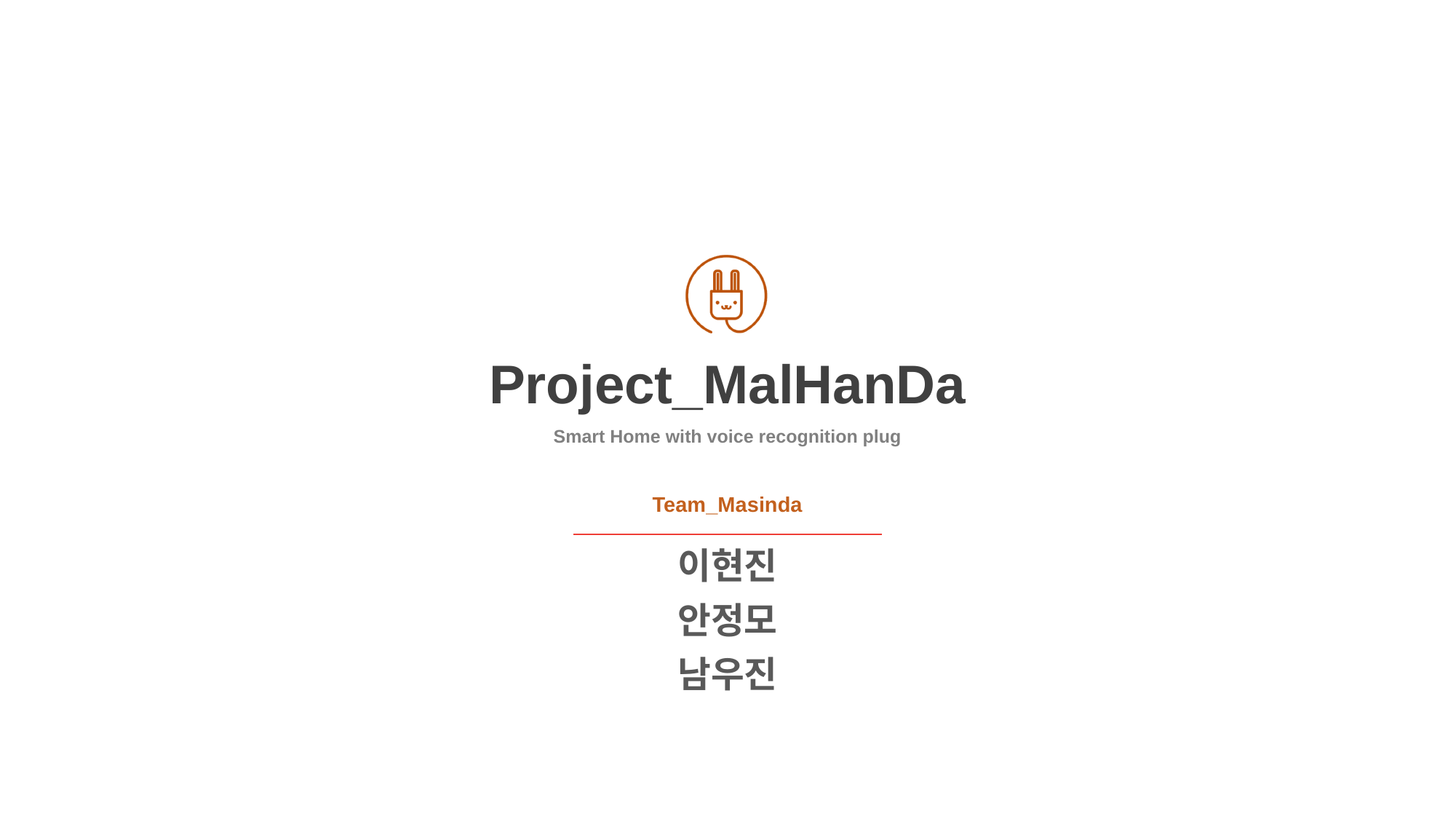

Project_MalHanDa
Smart Home with voice recognition plug
Team_Masinda
이현진
안정모
남우진